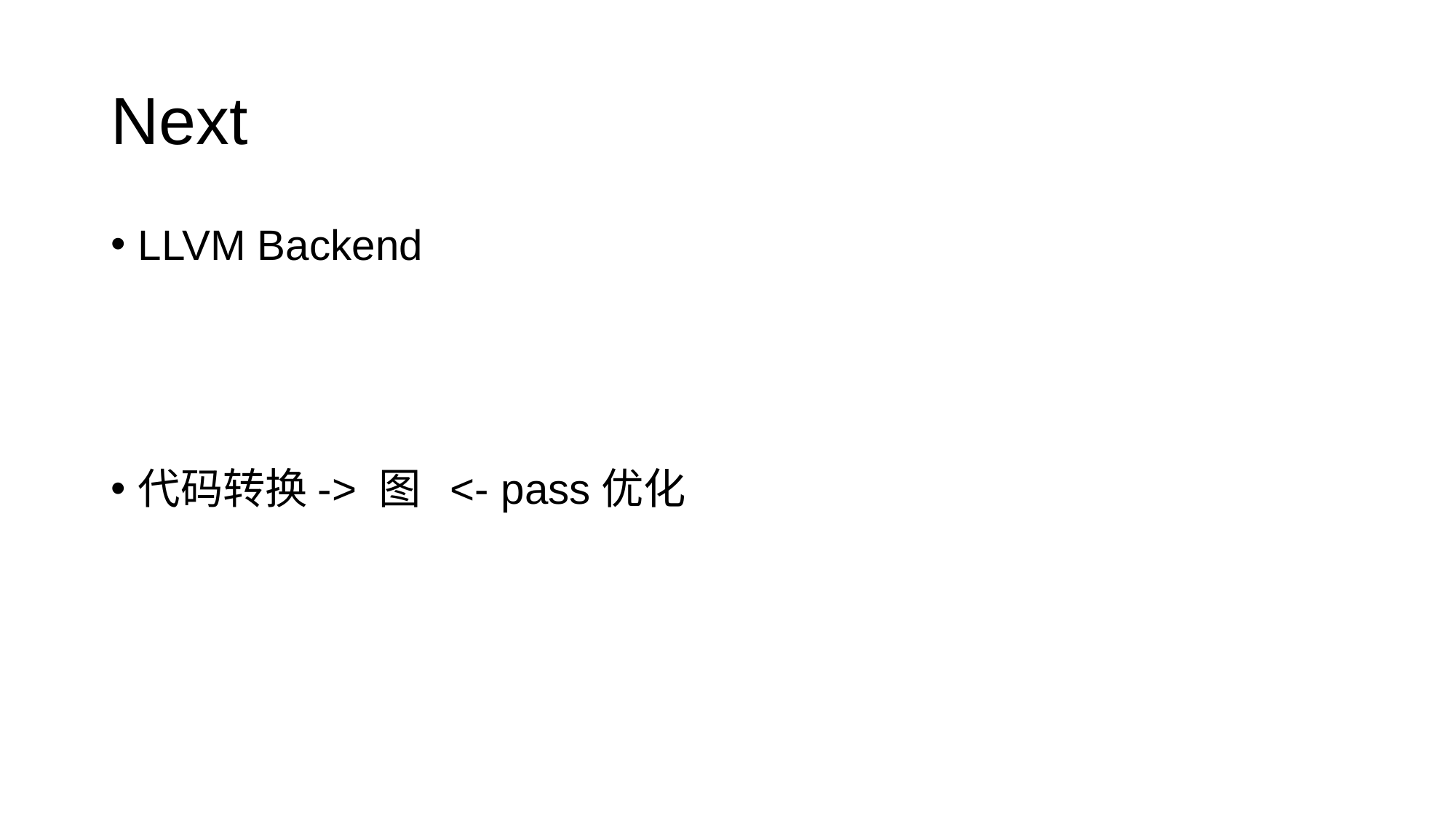

# Next
LLVM Backend

代码转换-> 图  <- pass优化